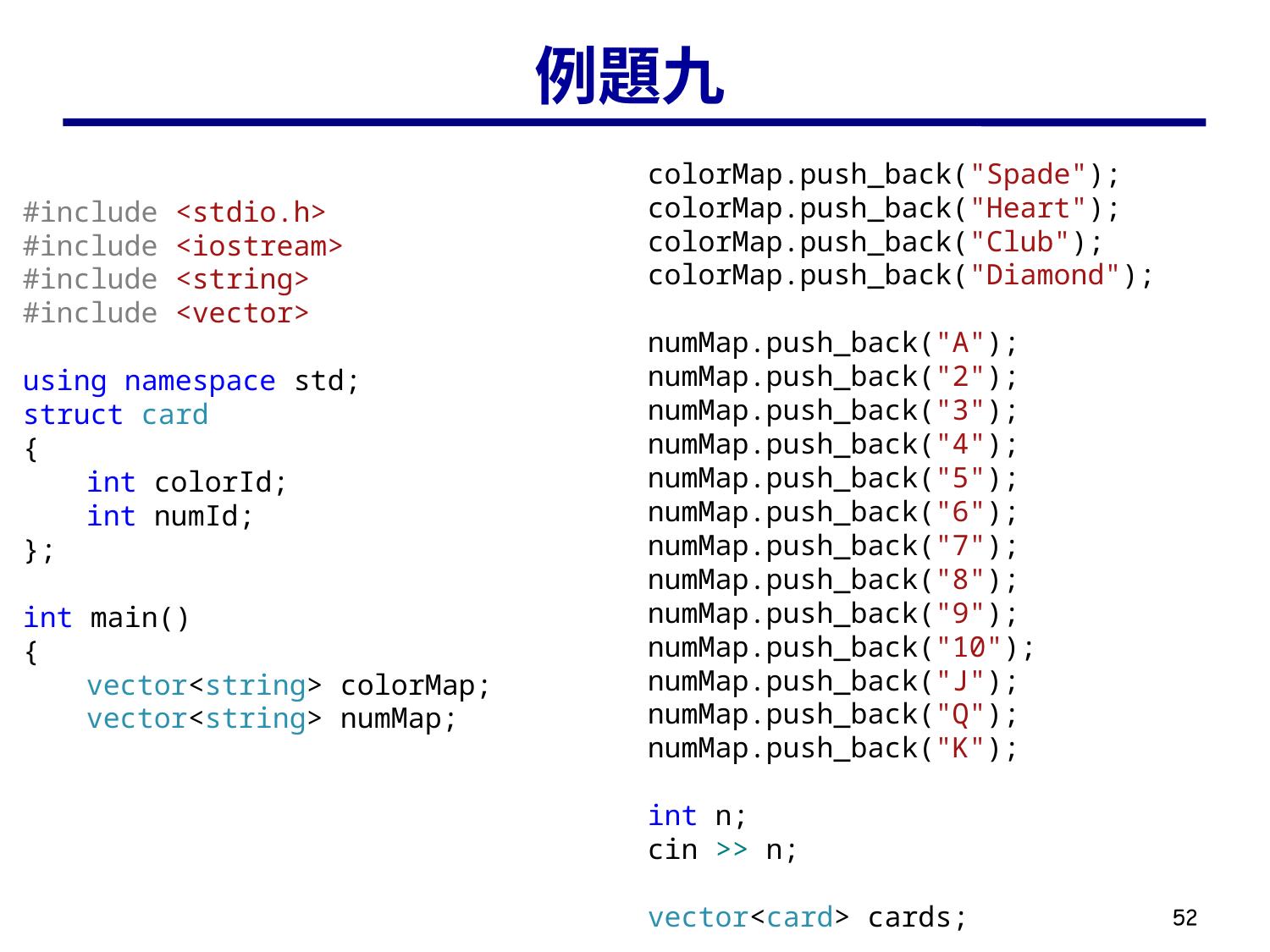

# 例題九
colorMap.push_back("Spade");
colorMap.push_back("Heart");
colorMap.push_back("Club");
colorMap.push_back("Diamond");

numMap.push_back("A");
numMap.push_back("2");
numMap.push_back("3");
numMap.push_back("4");
numMap.push_back("5");
numMap.push_back("6");
numMap.push_back("7");
numMap.push_back("8");
numMap.push_back("9");
numMap.push_back("10");
numMap.push_back("J");
numMap.push_back("Q");
numMap.push_back("K");

int n;
cin >> n;

vector<card> cards;
#include <stdio.h>
#include <iostream>
#include <string>
#include <vector>

using namespace std;
struct card
{
int colorId;
int numId;
};

int main()
{
vector<string> colorMap;
vector<string> numMap;